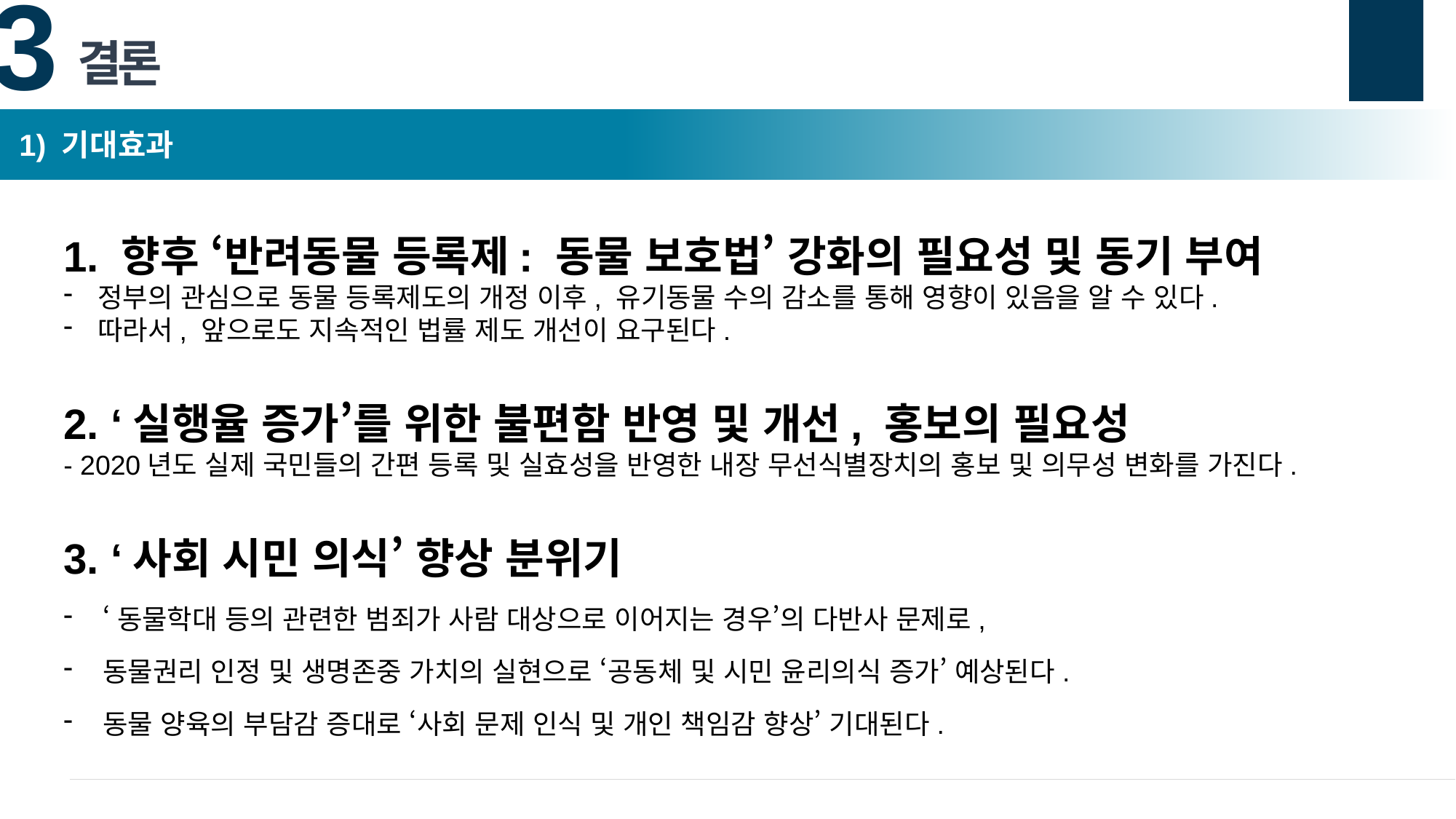

결론
 1) 기대효과
1. 향후 ‘반려동물 등록제: 동물 보호법’ 강화의 필요성 및 동기 부여
정부의 관심으로 동물 등록제도의 개정 이후, 유기동물 수의 감소를 통해 영향이 있음을 알 수 있다.
따라서, 앞으로도 지속적인 법률 제도 개선이 요구된다.

2. ‘실행율 증가’를 위한 불편함 반영 및 개선, 홍보의 필요성
- 2020년도 실제 국민들의 간편 등록 및 실효성을 반영한 내장 무선식별장치의 홍보 및 의무성 변화를 가진다.

3. ‘사회 시민 의식’ 향상 분위기
‘동물학대 등의 관련한 범죄가 사람 대상으로 이어지는 경우’의 다반사 문제로,
동물권리 인정 및 생명존중 가치의 실현으로 ‘공동체 및 시민 윤리의식 증가’ 예상된다.
동물 양육의 부담감 증대로 ‘사회 문제 인식 및 개인 책임감 향상’ 기대된다.